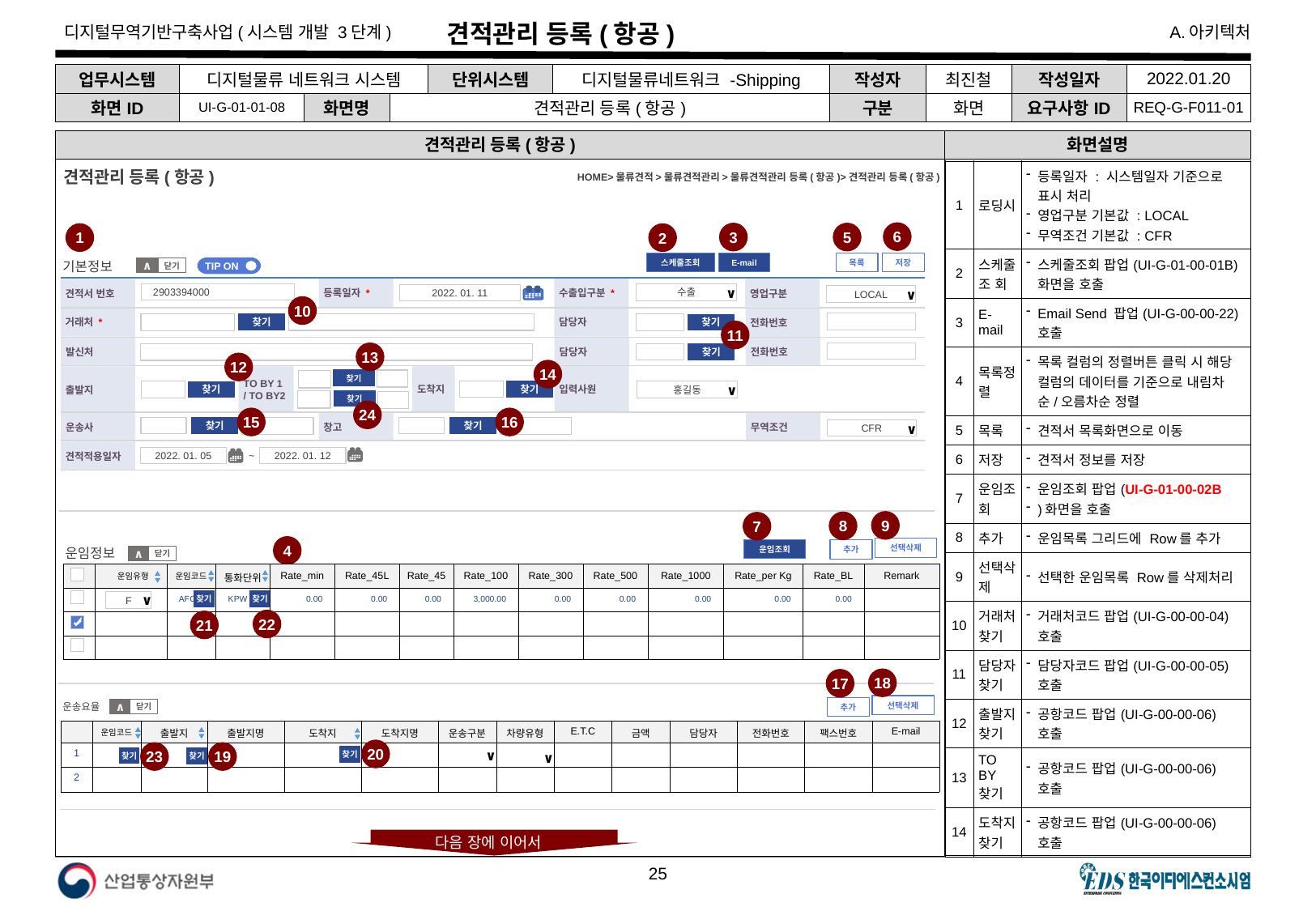

# 견적관리 등록(항공)
| 업무시스템 | 디지털물류 네트워크 시스템 |  |  | 단위시스템 | 디지털물류네트워크 -Shipping | 작성자 | 최진철 | 작성일자 | 2022.01.20 |
| --- | --- | --- | --- | --- | --- | --- | --- | --- | --- |
| 화면ID | UI-G-01-01-08 | 화면명 | 견적관리 등록(항공) |  |  | 구분 | 화면 | 요구사항ID | REQ-G-F011-01 |
견적관리 등록(항공)
화면설명

견적관리 등록(항공)
HOME>물류견적>물류견적관리>물류견적관리 등록(항공)>견적관리 등록(항공)
| 1 | 로딩시 | 등록일자 : 시스템일자 기준으로 표시 처리 영업구분 기본값 : LOCAL 무역조건 기본값 : CFR |
| --- | --- | --- |
| 2 | 스케줄 조 회 | 스케줄조회 팝업(UI-G-01-00-01B) 화면을 호출 |
| 3 | E-mail | Email Send 팝업(UI-G-00-00-22) 호출 |
| 4 | 목록정렬 | 목록 컬럼의 정렬버튼 클릭 시 해당 컬럼의 데이터를 기준으로 내림차순/오름차순 정렬 |
| 5 | 목록 | 견적서 목록화면으로 이동 |
| 6 | 저장 | 견적서 정보를 저장 |
| 7 | 운임조회 | 운임조회 팝업(UI-G-01-00-02B )화면을 호출 |
| 8 | 추가 | 운임목록 그리드에 Row를 추가 |
| 9 | 선택삭제 | 선택한 운임목록 Row를 삭제처리 |
| 10 | 거래처 찾기 | 거래처코드 팝업(UI-G-00-00-04) 호출 |
| 11 | 담당자 찾기 | 담당자코드 팝업(UI-G-00-00-05) 호출 |
| 12 | 출발지 찾기 | 공항코드 팝업(UI-G-00-00-06) 호출 |
| 13 | TO BY 찾기 | 공항코드 팝업(UI-G-00-00-06) 호출 |
| 14 | 도착지 찾기 | 공항코드 팝업(UI-G-00-00-06) 호출 |

6
3
5
1
2
저장
스케줄조회
목록
E-mail
기본정보
TIP ON

닫기
∧
수출입구분 *
등록일자 *
영업구분
견적서 번호
2903394000
수출
∨
2022. 01. 11

LOCAL
∨
10
담당자
거래처 *
전화번호

찾기
찾기
11
전화번호
담당자
발신처
13

찾기
12
14
입력사원
TO BY 1
/ TO BY2
도착지
출발지
찾기

홍길동
∨
찾기
찾기

찾기

24
15
16
운송사
창고
무역조건

찾기
찾기
CFR
∨
견적적용일자
2022. 01. 05
~
2022. 01. 12

9
8
7
4
선택삭제
운임조회
추가
운임정보
닫기
∧
|  | 운임유형 | 운임코드 | 통화단위 | Rate\_min | Rate\_45L | Rate\_45 | Rate\_100 | Rate\_300 | Rate\_500 | Rate\_1000 | Rate\_per Kg | Rate\_BL | Remark |
| --- | --- | --- | --- | --- | --- | --- | --- | --- | --- | --- | --- | --- | --- |
| 1 |  | AFC | KPW | 0.00 | 0.00 | 0.00 | 3,000.00 | 0.00 | 0.00 | 0.00 | 0.00 | 0.00 |  |
|  |  |  |  |  |  |  |  |  |  |  |  |  |  |
|  |  |  |  |  |  |  |  |  |  |  |  |  |  |

찾기
찾기
F
∨
22
21

18
17
선택삭제
운송요율
추가
닫기
∧
|  | 운임코드 | 출발지 | 출발지명 | 도착지 | 도착지명 | 운송구분 | 차량유형 | E.T.C | 금액 | 담당자 | 전화번호 | 팩스번호 | E-mail |
| --- | --- | --- | --- | --- | --- | --- | --- | --- | --- | --- | --- | --- | --- |
| 1 |  |  |  |  |  |  |  |  |  |  |  |  |  |
| 2 |  |  |  |  |  |  |  |  |  |  |  |  |  |

20
23
19
찾기
찾기
찾기
∨
∨
다음 장에 이어서